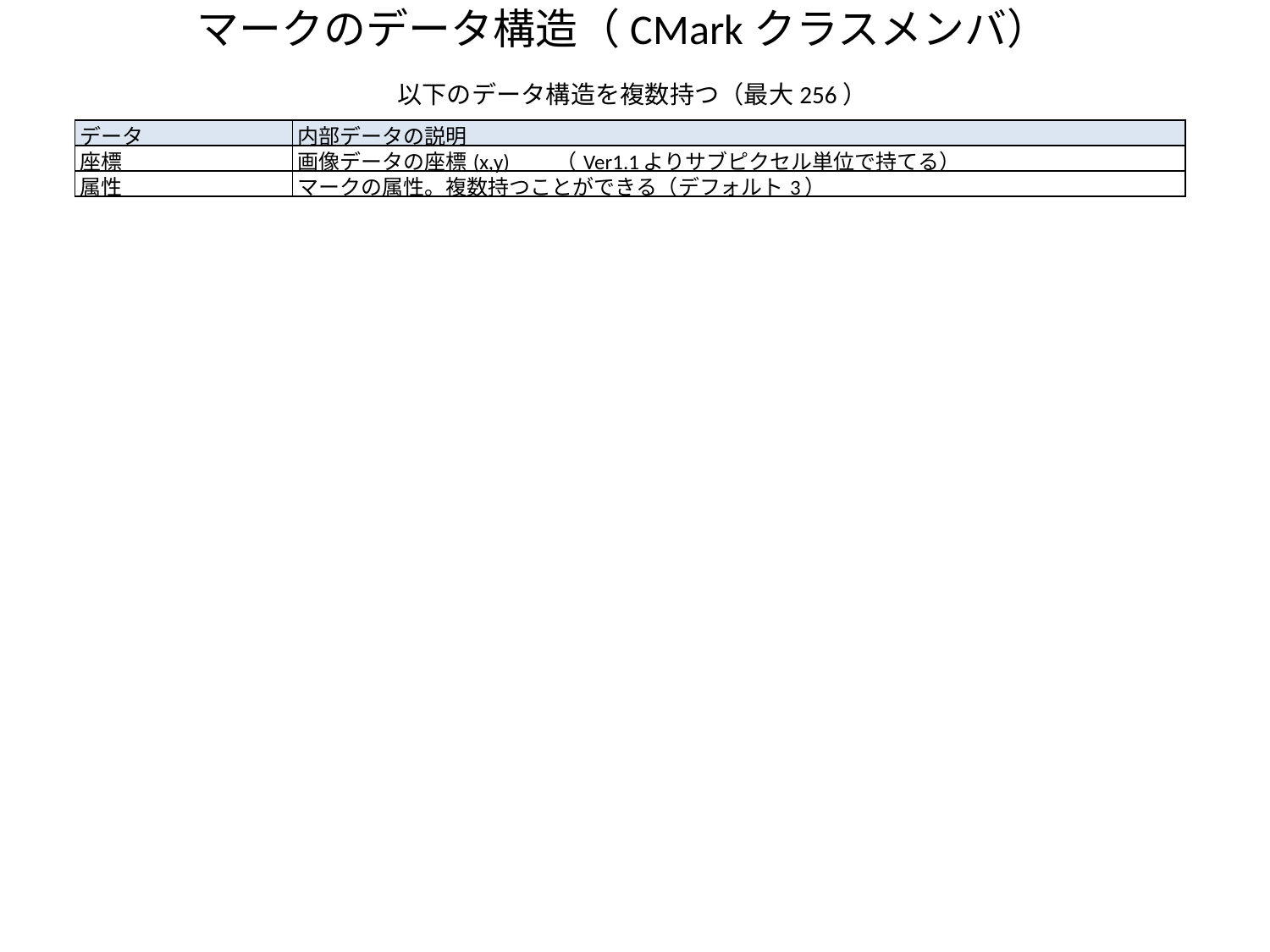

マークのデータ構造（CMarkクラスメンバ）
以下のデータ構造を複数持つ（最大256）
| データ | 内部データの説明 |
| --- | --- |
| 座標 | 画像データの座標(x,y)　　（Ver1.1よりサブピクセル単位で持てる） |
| 属性 | マークの属性。複数持つことができる（デフォルト3） |